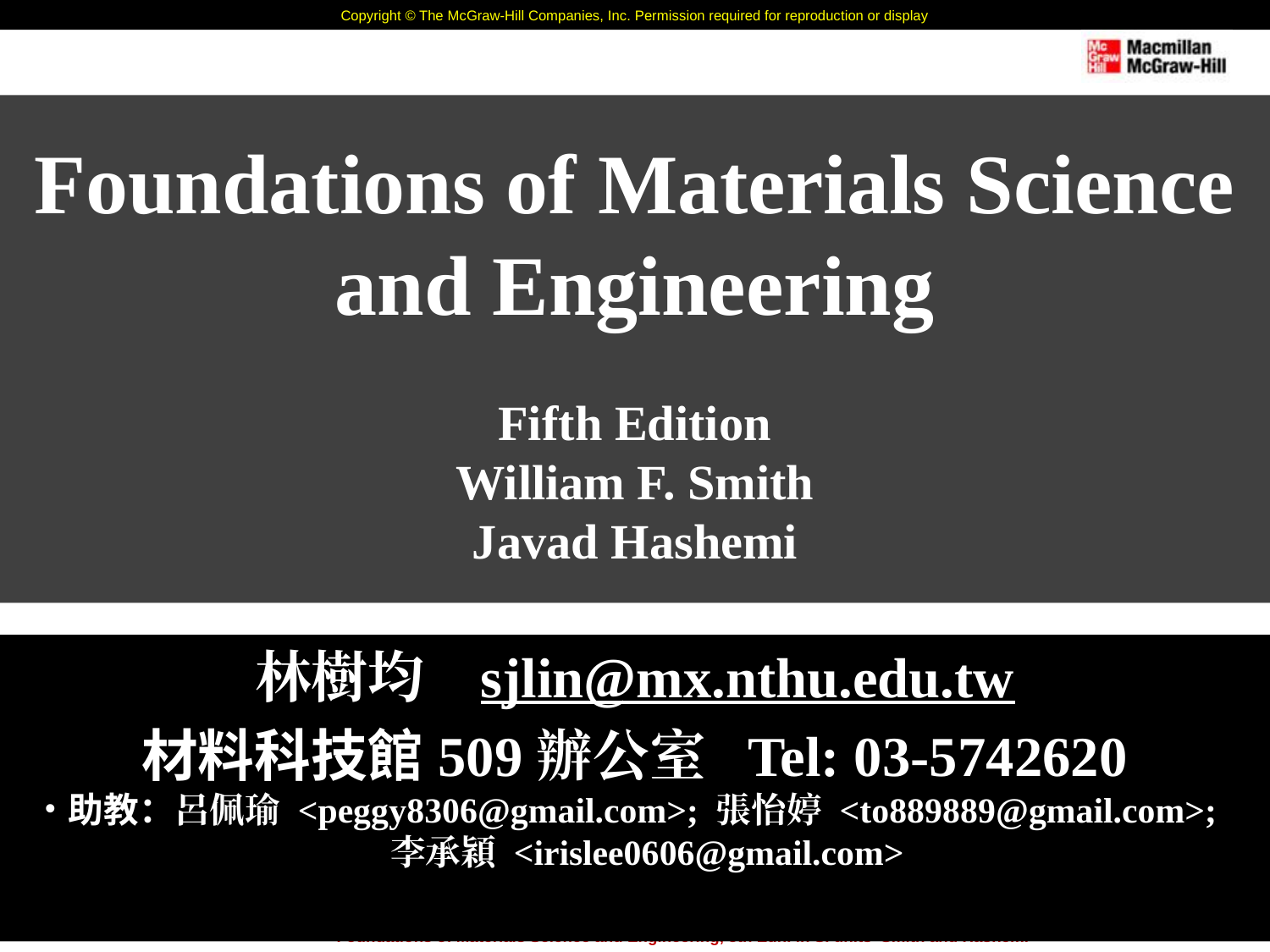

# Foundations of Materials Science and Engineering Fifth Edition William F. Smith Javad Hashemi
林樹均   sjlin@mx.nthu.edu.tw
材料科技館509辦公室  Tel: 03-5742620
助教：呂佩瑜 <peggy8306@gmail.com>; 張怡婷 <to889889@gmail.com>;
李承穎 <irislee0606@gmail.com>
1